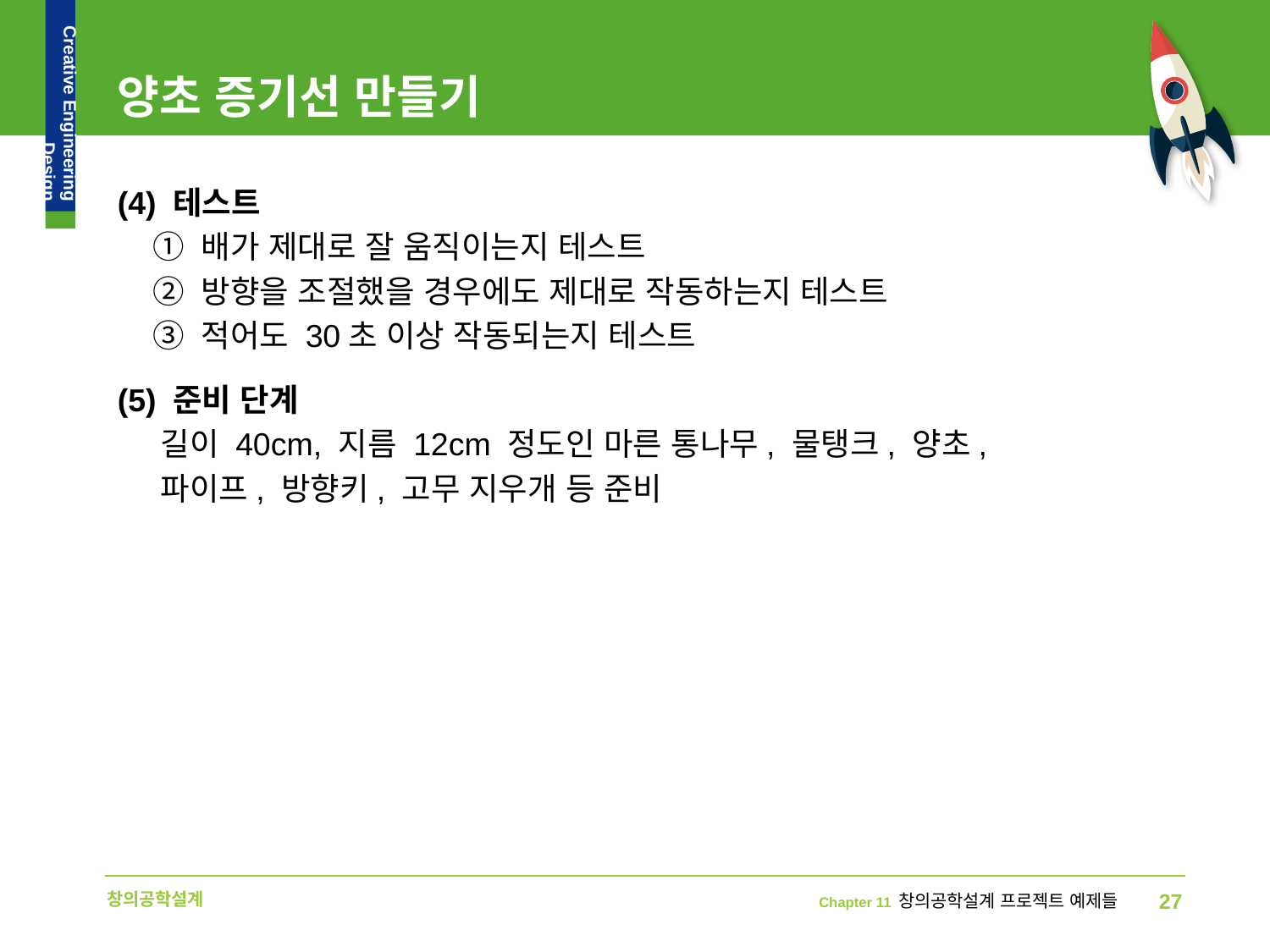

# 양초 증기선 만들기
(4) 테스트
    ① 배가 제대로 잘 움직이는지 테스트
    ② 방향을 조절했을 경우에도 제대로 작동하는지 테스트
    ③ 적어도 30초 이상 작동되는지 테스트

(5) 준비 단계
    길이 40cm, 지름 12cm 정도인 마른 통나무, 물탱크, 양초,
    파이프, 방향키, 고무 지우개 등 준비